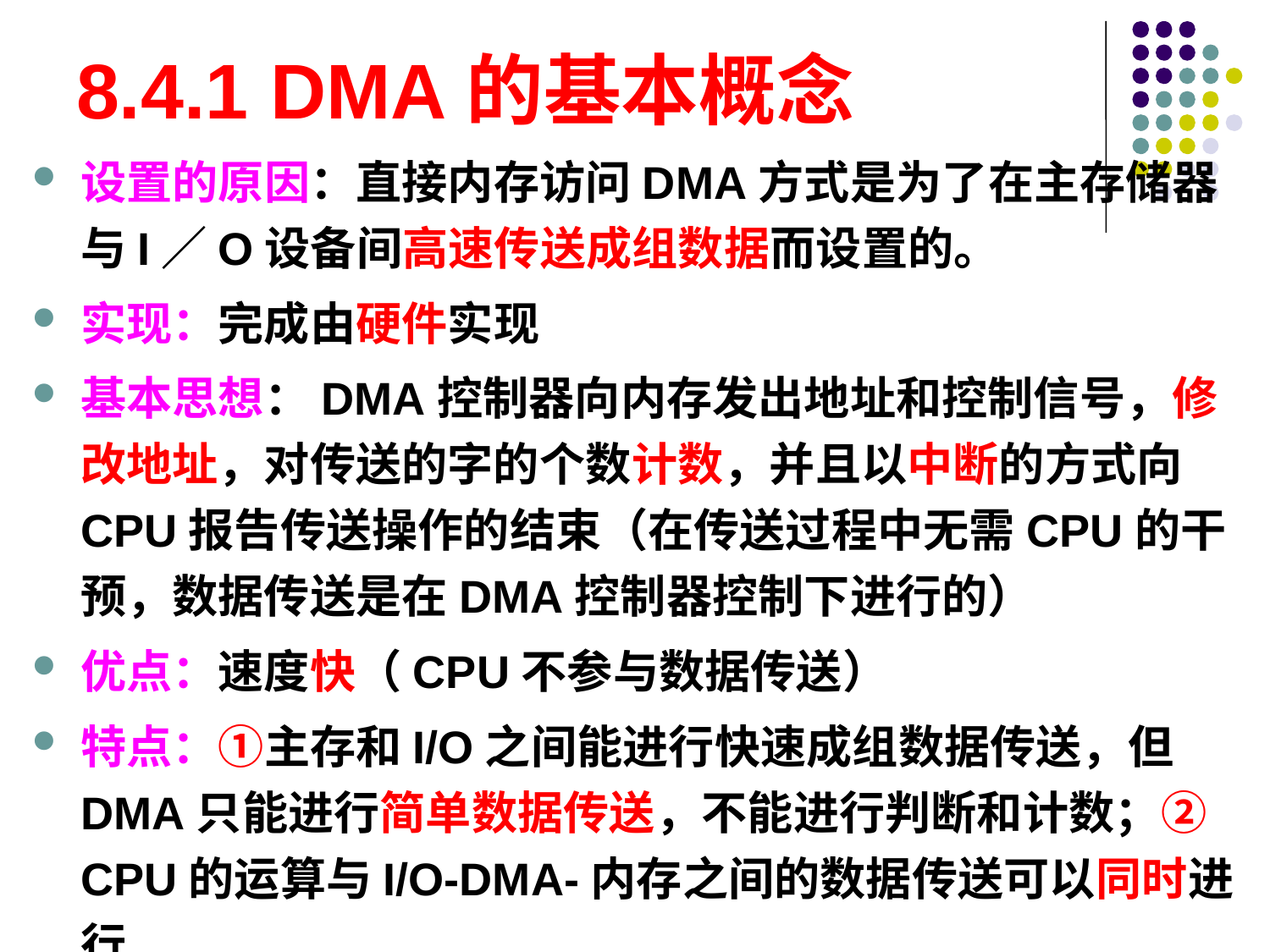

# 8.4.1 DMA的基本概念
设置的原因：直接内存访问DMA方式是为了在主存储器与I／O设备间高速传送成组数据而设置的。
实现：完成由硬件实现
基本思想：DMA控制器向内存发出地址和控制信号，修改地址，对传送的字的个数计数，并且以中断的方式向CPU报告传送操作的结束（在传送过程中无需CPU的干预，数据传送是在DMA控制器控制下进行的）
优点：速度快（CPU不参与数据传送）
特点：①主存和I/O之间能进行快速成组数据传送，但DMA只能进行简单数据传送，不能进行判断和计数；②CPU的运算与I/O-DMA-内存之间的数据传送可以同时进行
82